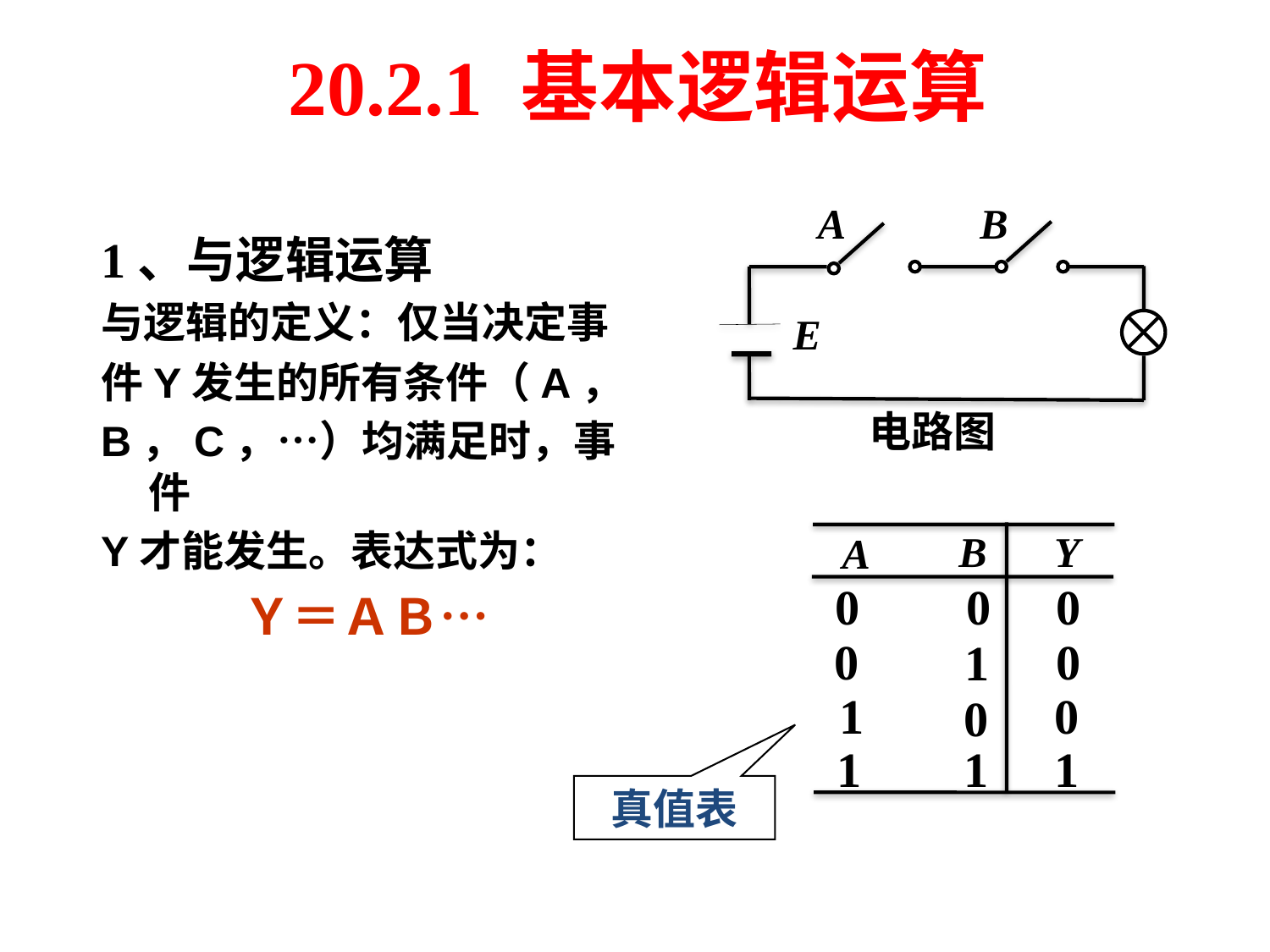

# 20.2.1 基本逻辑运算
B

电路图
E

A

1、与逻辑运算
与逻辑的定义：仅当决定事
件Y发生的所有条件（A，
B，C，…）均满足时，事件
Y才能发生。表达式为：
Ｙ＝ＡＢ…

B
Y
A

1

0
0
0
1
1
0
0
0
0
1
1

真值表